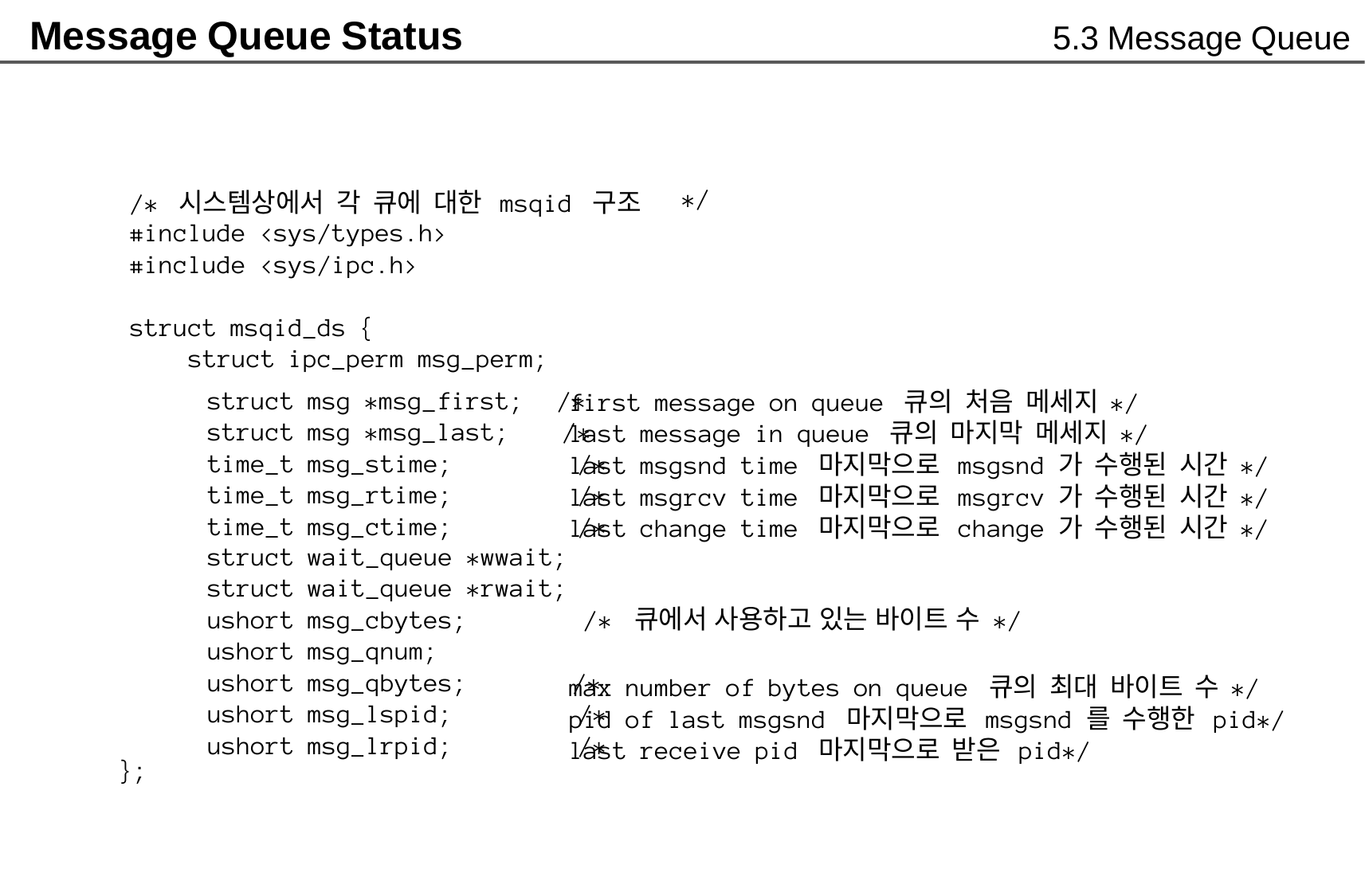

Message Queue Status
5.3 Message Queue

*/
/*  시스템상에서  각  큐에  대한  msqid  구조
#include  <sys/types.h>
#include  <sys/ipc.h>

struct  msqid_ds  {
	struct  ipc_perm  msg_perm;
first  message  on  queue  큐의  처음  메세지 */
last  message  in  queue  큐의  마지막  메세지 */
last  msgsnd  time  마지막으로  msgsnd 가  수행된  시간 */
last  msgrcv  time  마지막으로  msgrcv 가  수행된  시간 */
last  change  time  마지막으로  change 가  수행된  시간 */

max  number  of  bytes  on  queue  큐의  최대  바이트  수 */
pid  of  last  msgsnd  마지막으로  msgsnd 를  수행한  pid*/
last  receive  pid  마지막으로  받은  pid*/
struct  msg  *msg_first;     /*
struct  msg  *msg_last;        /*
time_t  msg_stime;                   /*
time_t  msg_rtime;                   /*
time_t  msg_ctime;                   /*
struct  wait_queue  *wwait;
struct  wait_queue  *rwait;
ushort  msg_cbytes;        /* 큐에서 사용하고 있는 바이트 수 */
ushort  msg_qnum;
ushort  msg_qbytes;                /*
ushort  msg_lspid;                   /*
ushort  msg_lrpid;                   /*
};